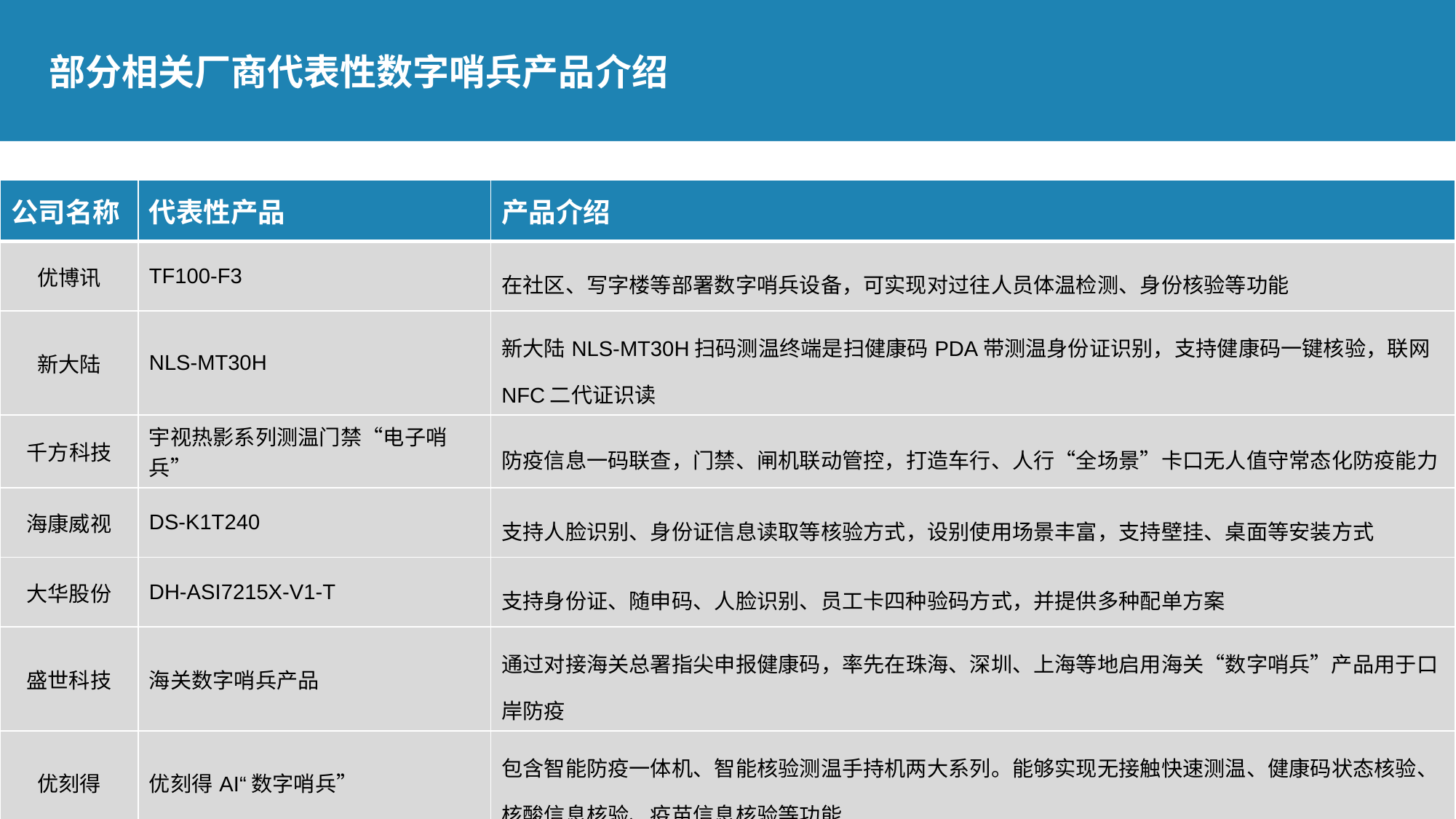

部分相关厂商代表性数字哨兵产品介绍
| 公司名称 | 代表性产品 | 产品介绍 |
| --- | --- | --- |
| 优博讯 | TF100-F3 | 在社区、写字楼等部署数字哨兵设备，可实现对过往人员体温检测、身份核验等功能 |
| 新大陆 | NLS-MT30H | 新大陆NLS-MT30H扫码测温终端是扫健康码PDA带测温身份证识别，支持健康码一键核验，联网NFC二代证识读 |
| 千方科技 | 宇视热影系列测温门禁“电子哨兵” | 防疫信息一码联查，门禁、闸机联动管控，打造车行、人行“全场景”卡口无人值守常态化防疫能力 |
| 海康威视 | DS-K1T240 | 支持人脸识别、身份证信息读取等核验方式，设别使用场景丰富，支持壁挂、桌面等安装方式 |
| 大华股份 | DH-ASI7215X-V1-T | 支持身份证、随申码、人脸识别、员工卡四种验码方式，并提供多种配单方案 |
| 盛世科技 | 海关数字哨兵产品 | 通过对接海关总署指尖申报健康码，率先在珠海、深圳、上海等地启用海关“数字哨兵”产品用于口岸防疫 |
| 优刻得 | 优刻得AI“数字哨兵” | 包含智能防疫一体机、智能核验测温手持机两大系列。能够实现无接触快速测温、健康码状态核验、核酸信息核验、疫苗信息核验等功能 |